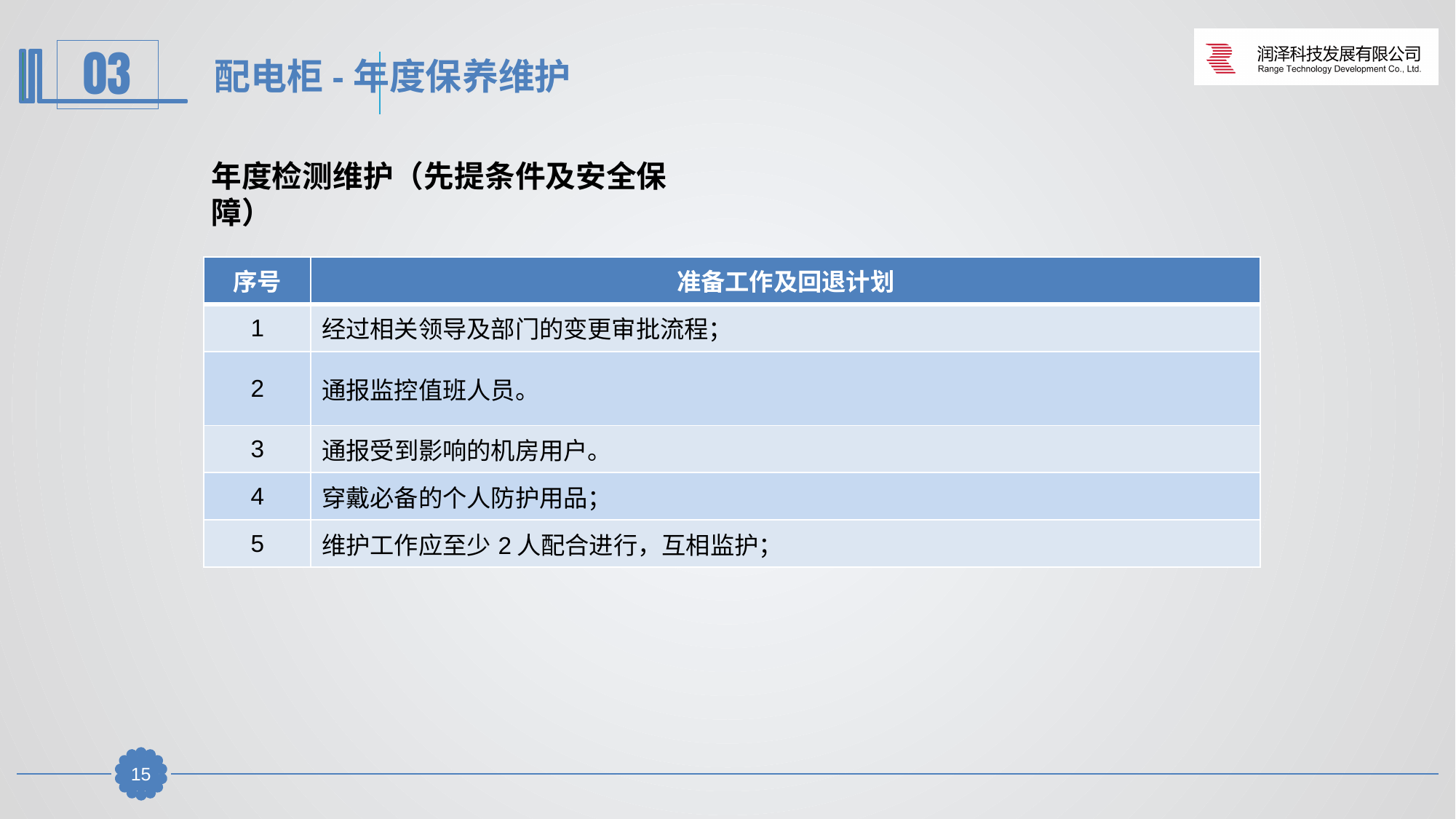

配电柜-年度保养维护
年度检测维护（先提条件及安全保障）
| 序号 | 准备工作及回退计划 |
| --- | --- |
| 1 | 经过相关领导及部门的变更审批流程； |
| 2 | 通报监控值班人员。 |
| 3 | 通报受到影响的机房用户。 |
| 4 | 穿戴必备的个人防护用品； |
| 5 | 维护工作应至少2人配合进行，互相监护； |
15